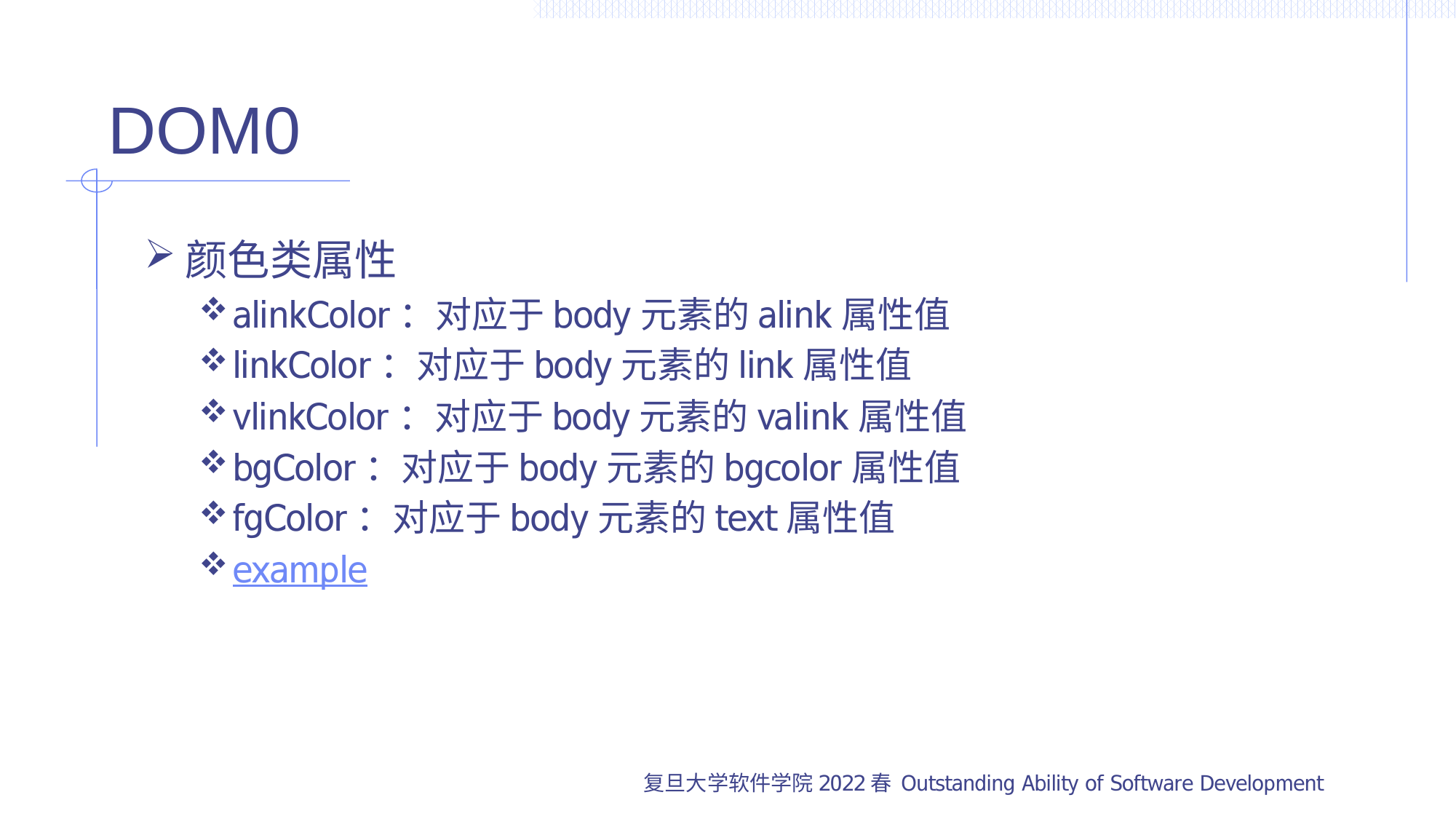

# DOM0
颜色类属性
alinkColor：对应于body元素的alink属性值
linkColor：对应于body元素的link属性值
vlinkColor：对应于body元素的valink属性值
bgColor：对应于body元素的bgcolor属性值
fgColor：对应于body元素的text属性值
example